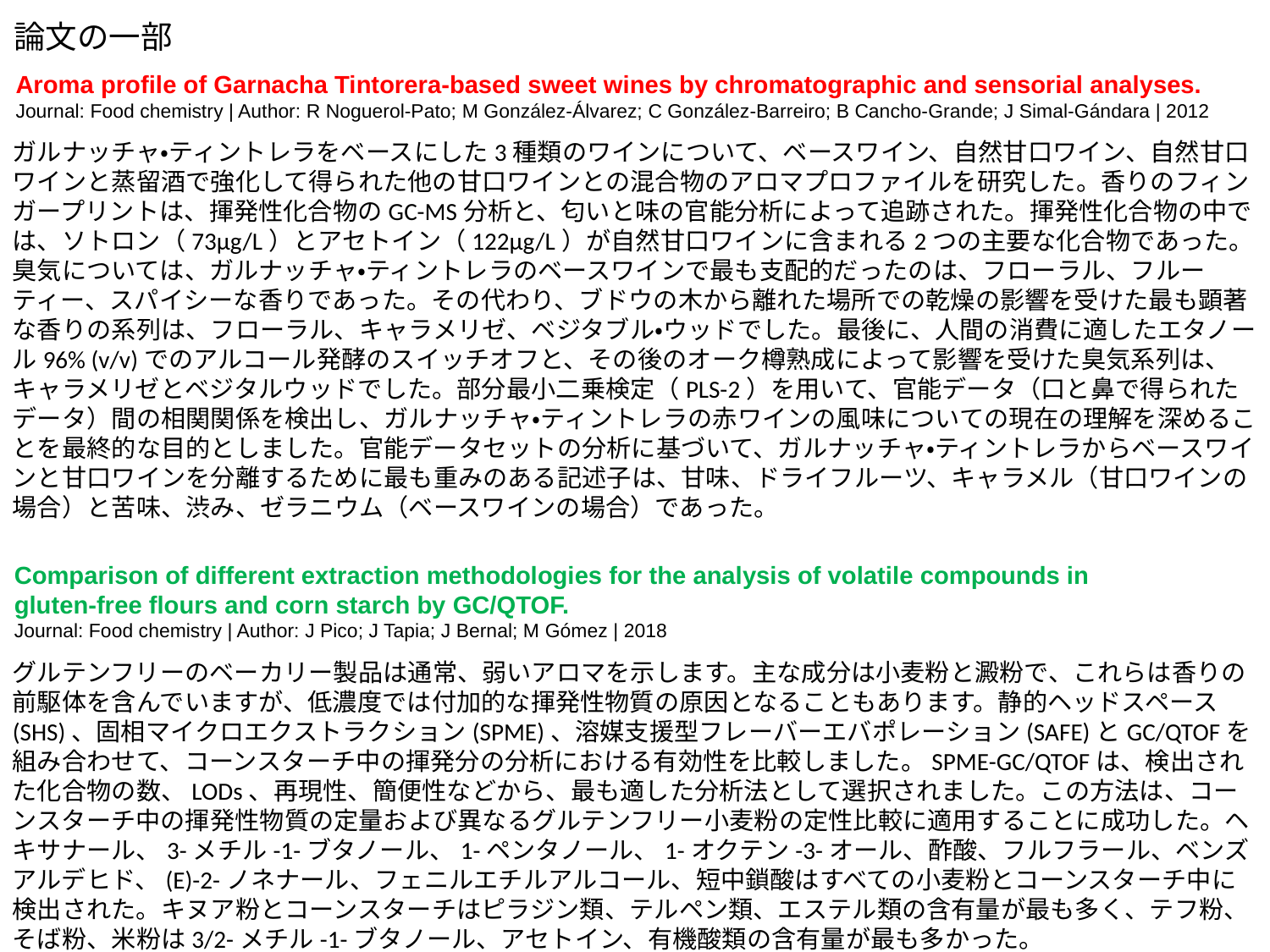

論文の一部
Aroma profile of Garnacha Tintorera-based sweet wines by chromatographic and sensorial analyses.
Journal: Food chemistry | Author: R Noguerol-Pato; M González-Álvarez; C González-Barreiro; B Cancho-Grande; J Simal-Gándara | 2012
ガルナッチャ・ティントレラをベースにした3種類のワインについて、ベースワイン、自然甘口ワイン、自然甘口ワインと蒸留酒で強化して得られた他の甘口ワインとの混合物のアロマプロファイルを研究した。香りのフィンガープリントは、揮発性化合物のGC-MS分析と、匂いと味の官能分析によって追跡された。揮発性化合物の中では、ソトロン（73μg/L）とアセトイン（122μg/L）が自然甘口ワインに含まれる2つの主要な化合物であった。臭気については、ガルナッチャ・ティントレラのベースワインで最も支配的だったのは、フローラル、フルーティー、スパイシーな香りであった。その代わり、ブドウの木から離れた場所での乾燥の影響を受けた最も顕著な香りの系列は、フローラル、キャラメリゼ、ベジタブル・ウッドでした。最後に、人間の消費に適したエタノール96% (v/v)でのアルコール発酵のスイッチオフと、その後のオーク樽熟成によって影響を受けた臭気系列は、キャラメリゼとベジタルウッドでした。部分最小二乗検定（PLS-2）を用いて、官能データ（口と鼻で得られたデータ）間の相関関係を検出し、ガルナッチャ・ティントレラの赤ワインの風味についての現在の理解を深めることを最終的な目的としました。官能データセットの分析に基づいて、ガルナッチャ・ティントレラからベースワインと甘口ワインを分離するために最も重みのある記述子は、甘味、ドライフルーツ、キャラメル（甘口ワインの場合）と苦味、渋み、ゼラニウム（ベースワインの場合）であった。
Comparison of different extraction methodologies for the analysis of volatile compounds in
gluten-free flours and corn starch by GC/QTOF.
Journal: Food chemistry | Author: J Pico; J Tapia; J Bernal; M Gómez | 2018
グルテンフリーのベーカリー製品は通常、弱いアロマを示します。主な成分は小麦粉と澱粉で、これらは香りの前駆体を含んでいますが、低濃度では付加的な揮発性物質の原因となることもあります。静的ヘッドスペース(SHS)、固相マイクロエクストラクション(SPME)、溶媒支援型フレーバーエバポレーション(SAFE)とGC/QTOFを組み合わせて、コーンスターチ中の揮発分の分析における有効性を比較しました。SPME-GC/QTOFは、検出された化合物の数、LODs、再現性、簡便性などから、最も適した分析法として選択されました。この方法は、コーンスターチ中の揮発性物質の定量および異なるグルテンフリー小麦粉の定性比較に適用することに成功した。ヘキサナール、3-メチル-1-ブタノール、1-ペンタノール、1-オクテン-3-オール、酢酸、フルフラール、ベンズアルデヒド、(E)-2-ノネナール、フェニルエチルアルコール、短中鎖酸はすべての小麦粉とコーンスターチ中に検出された。キヌア粉とコーンスターチはピラジン類、テルペン類、エステル類の含有量が最も多く、テフ粉、そば粉、米粉は3/2-メチル-1-ブタノール、アセトイン、有機酸類の含有量が最も多かった。